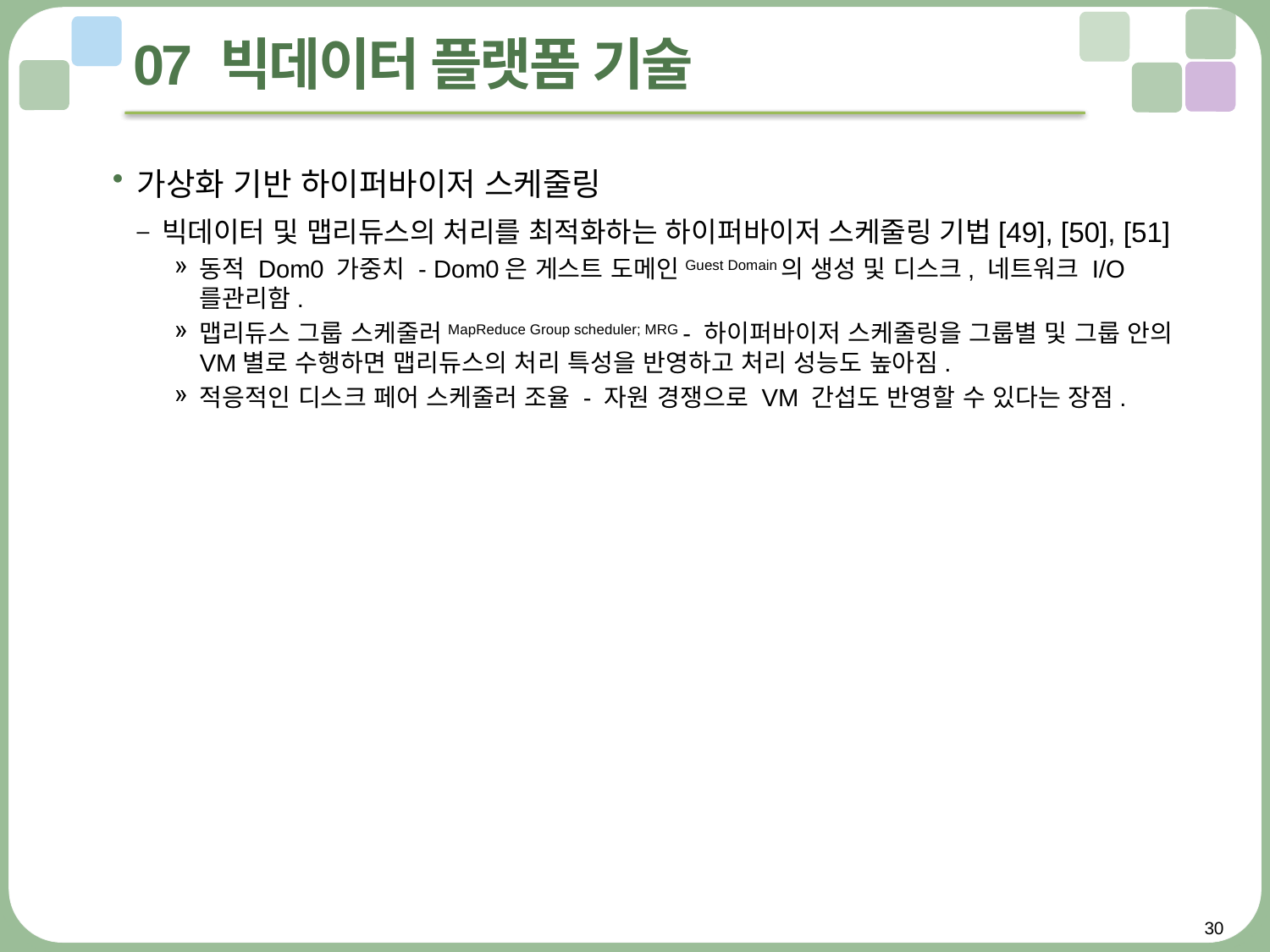

# 07 빅데이터 플랫폼 기술
가상화 기반 하이퍼바이저 스케줄링
빅데이터 및 맵리듀스의 처리를 최적화하는 하이퍼바이저 스케줄링 기법[49], [50], [51]
동적 Dom0 가중치 - Dom0은 게스트 도메인Guest Domain의 생성 및 디스크, 네트워크 I/O를관리함.
맵리듀스 그룹 스케줄러MapReduce Group scheduler; MRG - 하이퍼바이저 스케줄링을 그룹별 및 그룹 안의 VM별로 수행하면 맵리듀스의 처리 특성을 반영하고 처리 성능도 높아짐.
적응적인 디스크 페어 스케줄러 조율 - 자원 경쟁으로 VM 간섭도 반영할 수 있다는 장점.